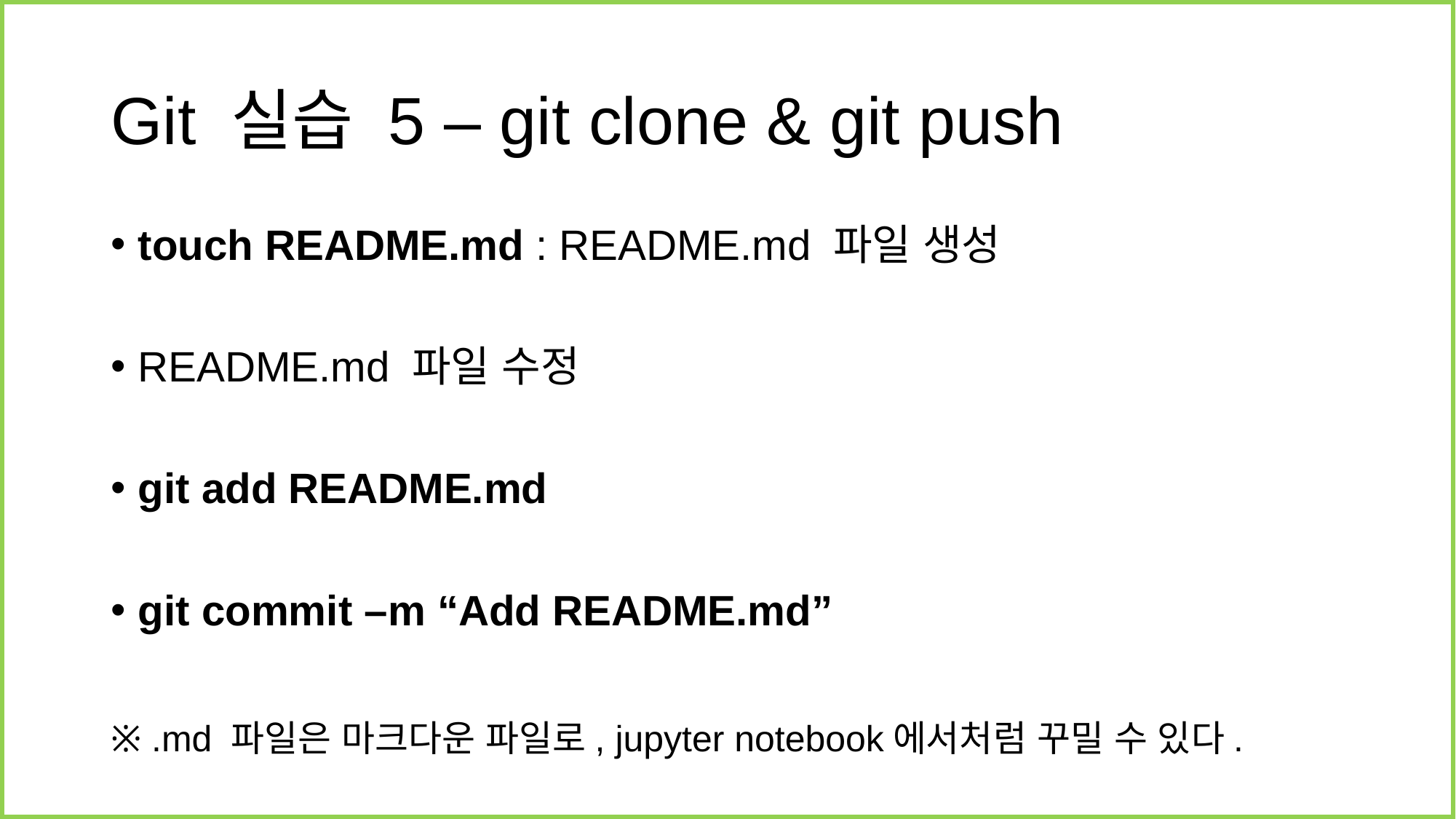

# Git 실습 5 – git clone & git push
touch README.md : README.md 파일 생성

README.md 파일 수정

git add README.md

git commit –m “Add README.md”

※ .md 파일은 마크다운 파일로, jupyter notebook에서처럼 꾸밀 수 있다.